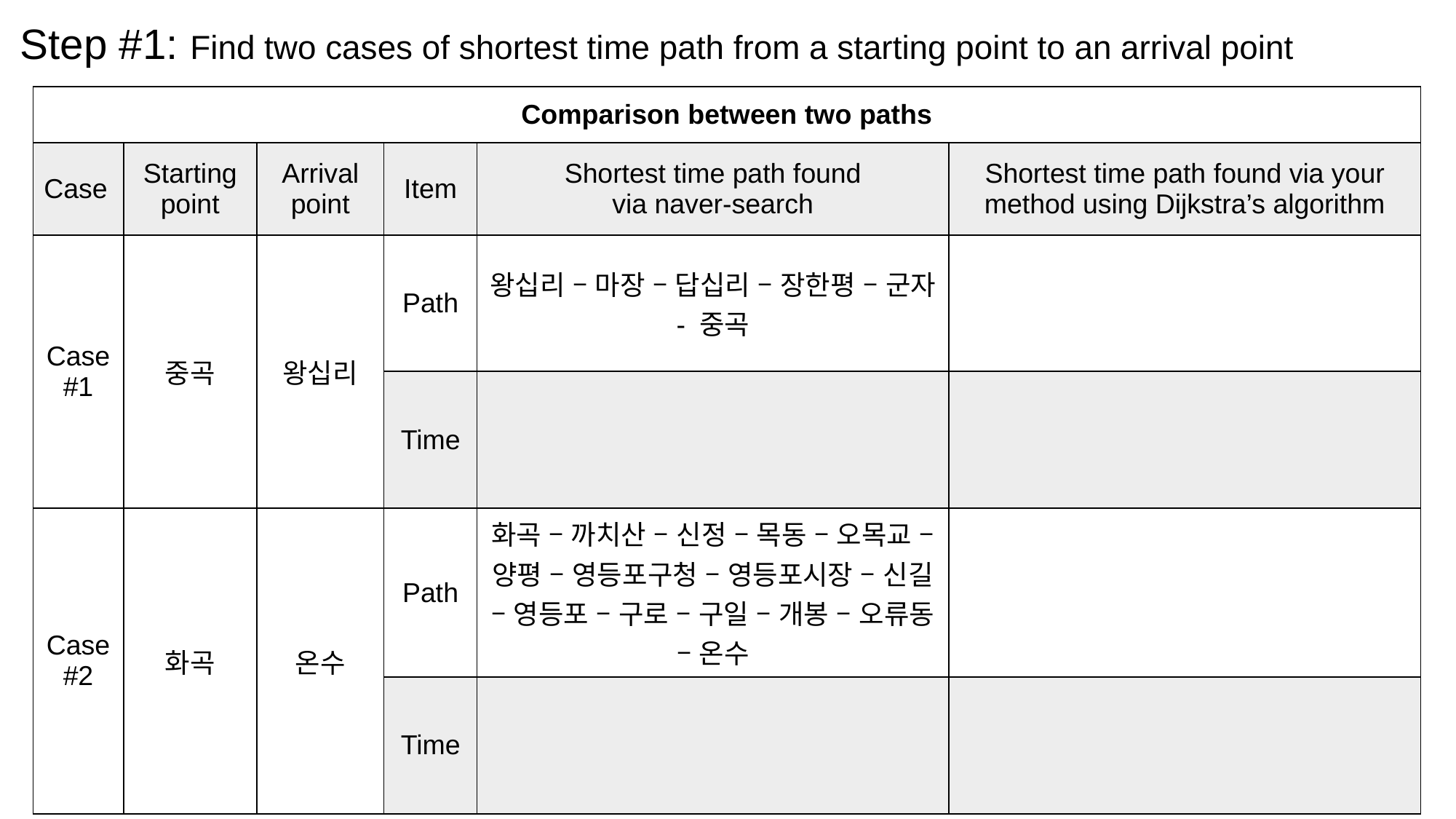

# Step #1: Find two cases of shortest time path from a starting point to an arrival point
| Comparison between two paths |  |  |  |  |  |
| --- | --- | --- | --- | --- | --- |
| Case | Starting point | Arrival point | Item | Shortest time path found via naver-search | Shortest time path found via your method using Dijkstra’s algorithm |
| Case #1 | 중곡 | 왕십리 | Path | 왕십리 – 마장 – 답십리 – 장한평 – 군자 - 중곡 |  |
|  |  |  | Time |  |  |
| Case #2 | 화곡 | 온수 | Path | 화곡 – 까치산 – 신정 – 목동 – 오목교 – 양평 – 영등포구청 – 영등포시장 – 신길 – 영등포 – 구로 – 구일 – 개봉 – 오류동 – 온수 |  |
|  |  |  | Time |  |  |